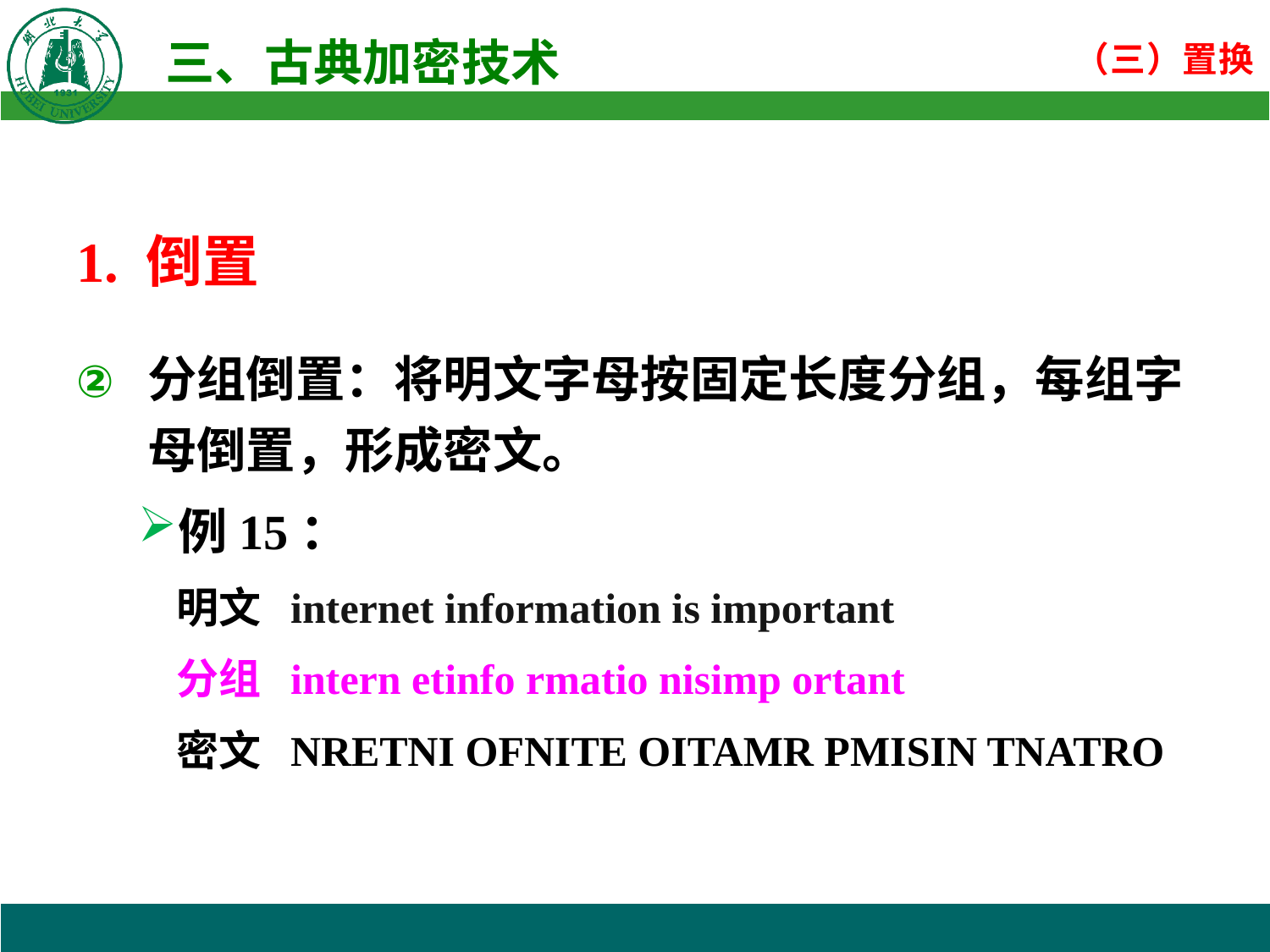

1. 倒置
分组倒置：将明文字母按固定长度分组，每组字母倒置，形成密文。
例15：
明文  internet information is important
分组  intern etinfo rmatio nisimp ortant
密文  NRETNI OFNITE OITAMR PMISIN TNATRO